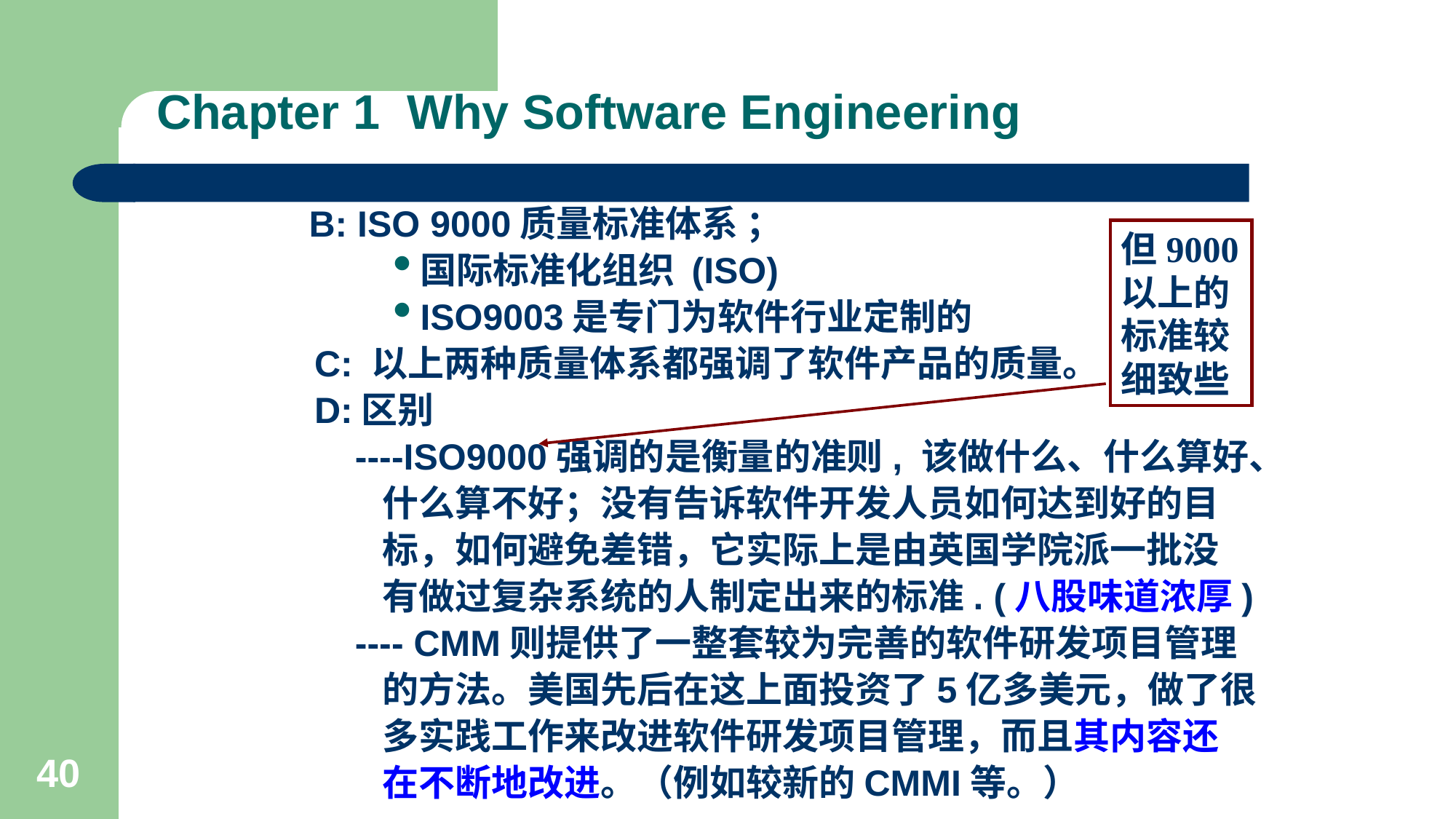

# Chapter 1  Why Software Engineering
   B: ISO 9000质量标准体系 ；
国际标准化组织 (ISO)
ISO9003是专门为软件行业定制的
   C: 以上两种质量体系都强调了软件产品的质量。
   D:区别
       ----ISO9000强调的是衡量的准则, 该做什么、什么算好、
           什么算不好；没有告诉软件开发人员如何达到好的目
           标，如何避免差错，它实际上是由英国学院派一批没
           有做过复杂系统的人制定出来的标准. (八股味道浓厚)
       ---- CMM则提供了一整套较为完善的软件研发项目管理
           的方法。美国先后在这上面投资了5亿多美元，做了很
           多实践工作来改进软件研发项目管理，而且其内容还
           在不断地改进。（例如较新的CMMI等。）
但9000以上的标准较细致些

40